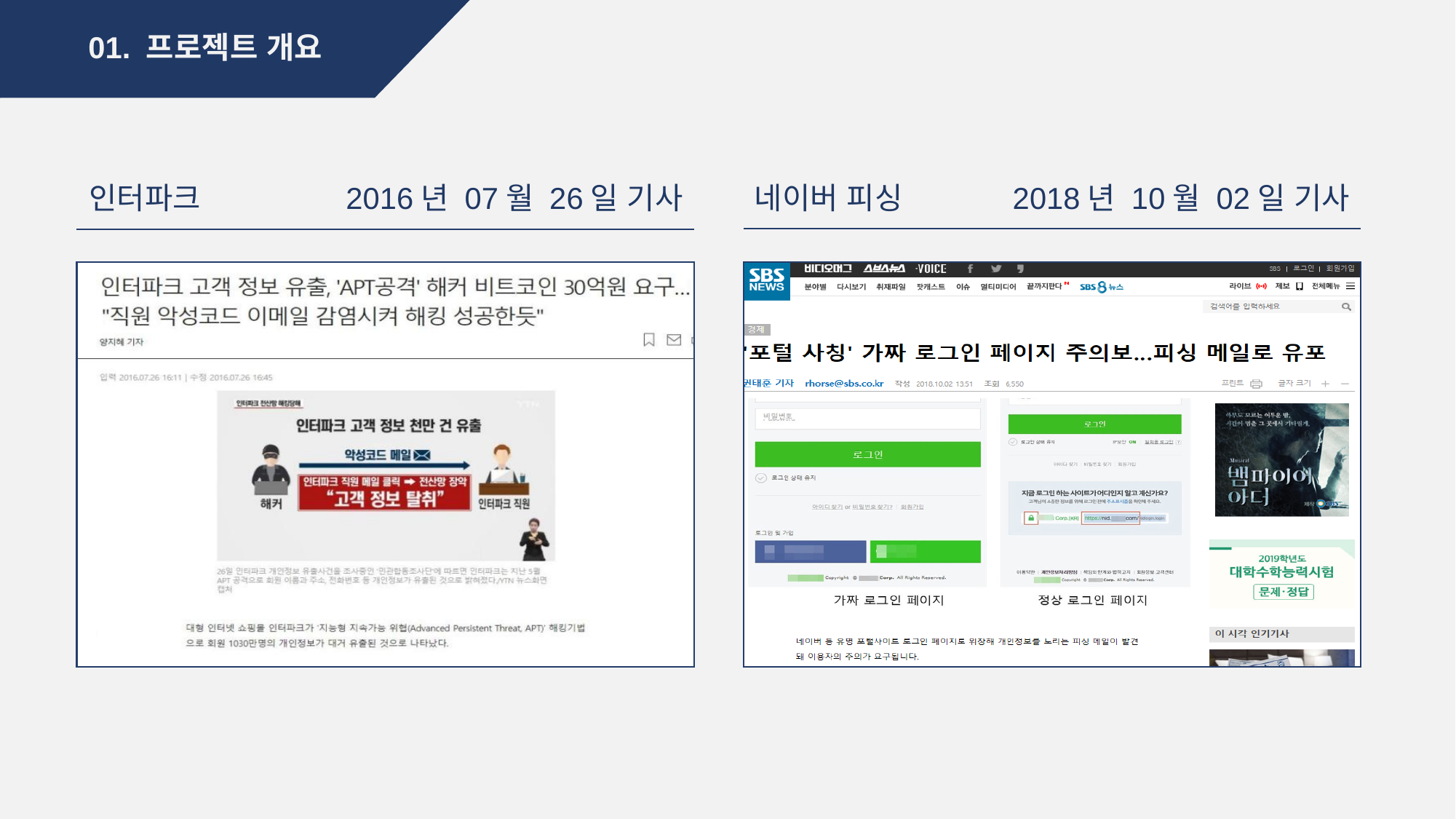

01. 프로젝트 개요
인터파크
2016년 07월 26일 기사
네이버 피싱
2018년 10월 02일 기사